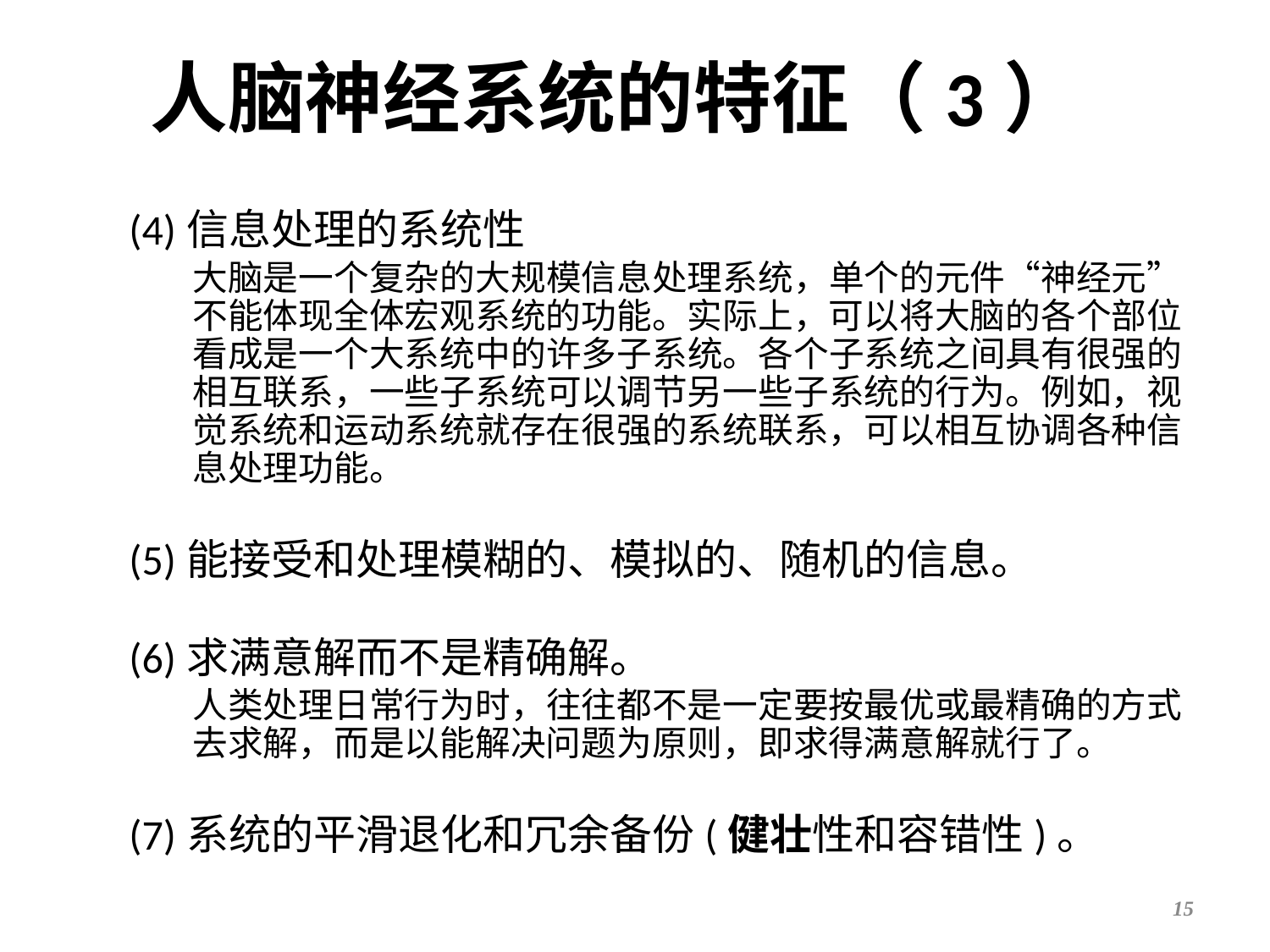

# 人脑神经系统的特征（3）
(4)信息处理的系统性
大脑是一个复杂的大规模信息处理系统，单个的元件“神经元”不能体现全体宏观系统的功能。实际上，可以将大脑的各个部位看成是一个大系统中的许多子系统。各个子系统之间具有很强的相互联系，一些子系统可以调节另一些子系统的行为。例如，视觉系统和运动系统就存在很强的系统联系，可以相互协调各种信息处理功能。

(5)能接受和处理模糊的、模拟的、随机的信息。

(6)求满意解而不是精确解。
人类处理日常行为时，往往都不是一定要按最优或最精确的方式去求解，而是以能解决问题为原则，即求得满意解就行了。

(7)系统的平滑退化和冗余备份(健壮性和容错性)。
15